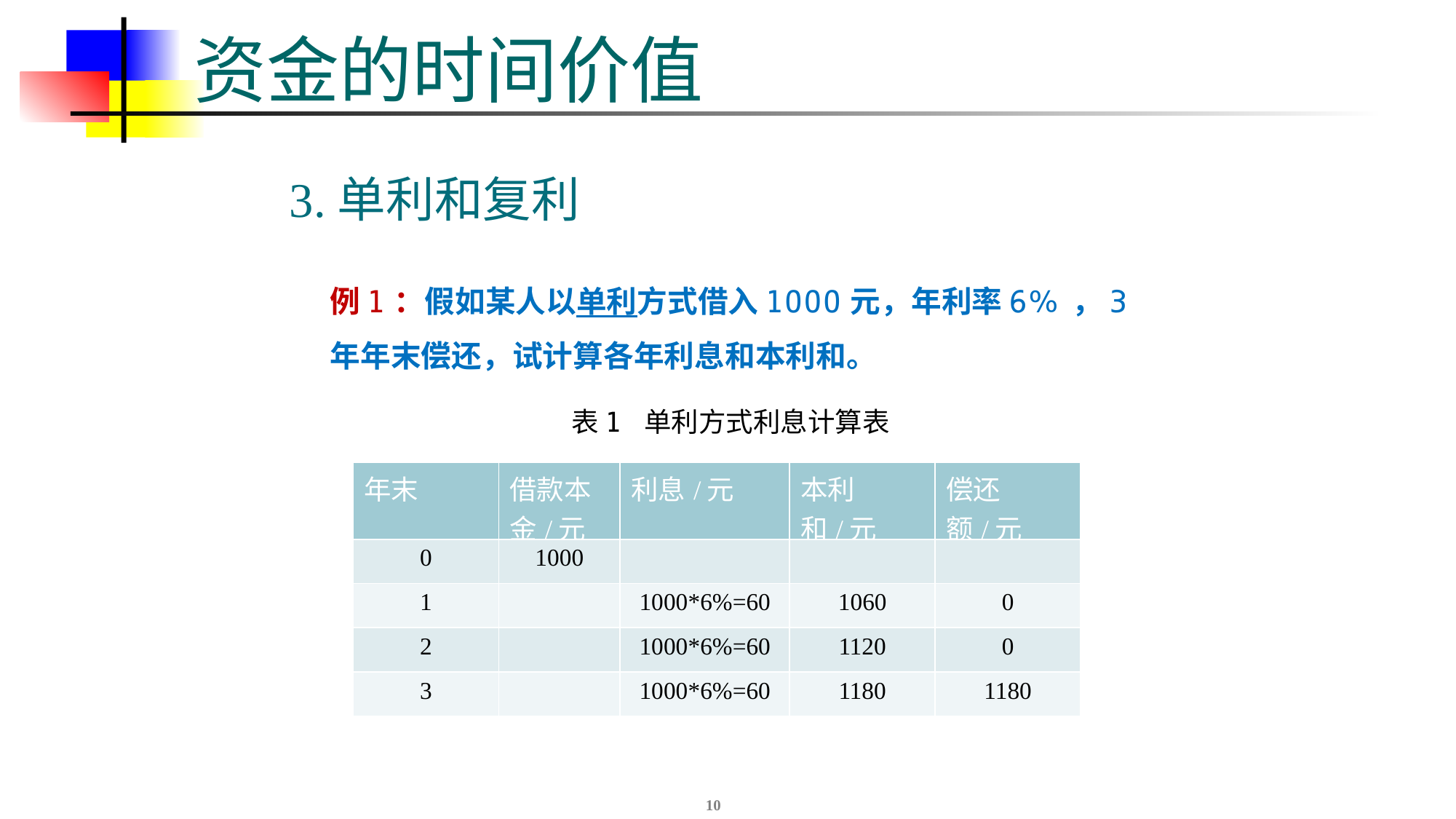

# 资金的时间价值
3.单利和复利
例1：假如某人以单利方式借入1000元，年利率6%，3年年末偿还，试计算各年利息和本利和。
表1  单利方式利息计算表
| 年末 | 借款本金/元 | 利息/元 | 本利和/元 | 偿还额/元 |
| --- | --- | --- | --- | --- |
| 0 | 1000 |  |  |  |
| 1 |  | 1000\*6%=60 | 1060 | 0 |
| 2 |  | 1000\*6%=60 | 1120 | 0 |
| 3 |  | 1000\*6%=60 | 1180 | 1180 |
10